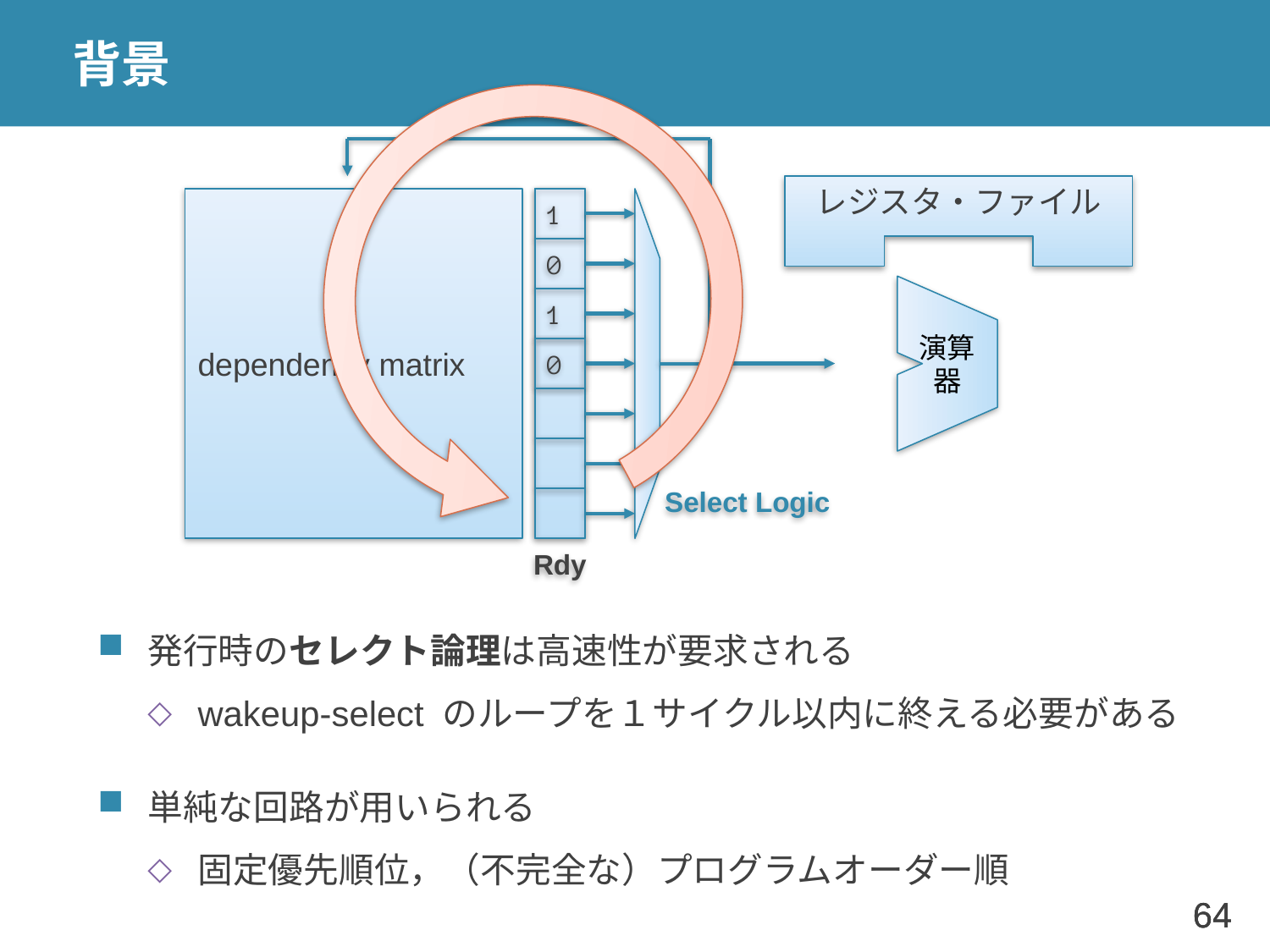

# 背景

レジスタ・ファイル
dependency matrix
1

0
1
演算器

0

Select Logic

Rdy
発行時のセレクト論理は高速性が要求される
wakeup-select のループを１サイクル以内に終える必要がある
単純な回路が用いられる
固定優先順位，（不完全な）プログラムオーダー順